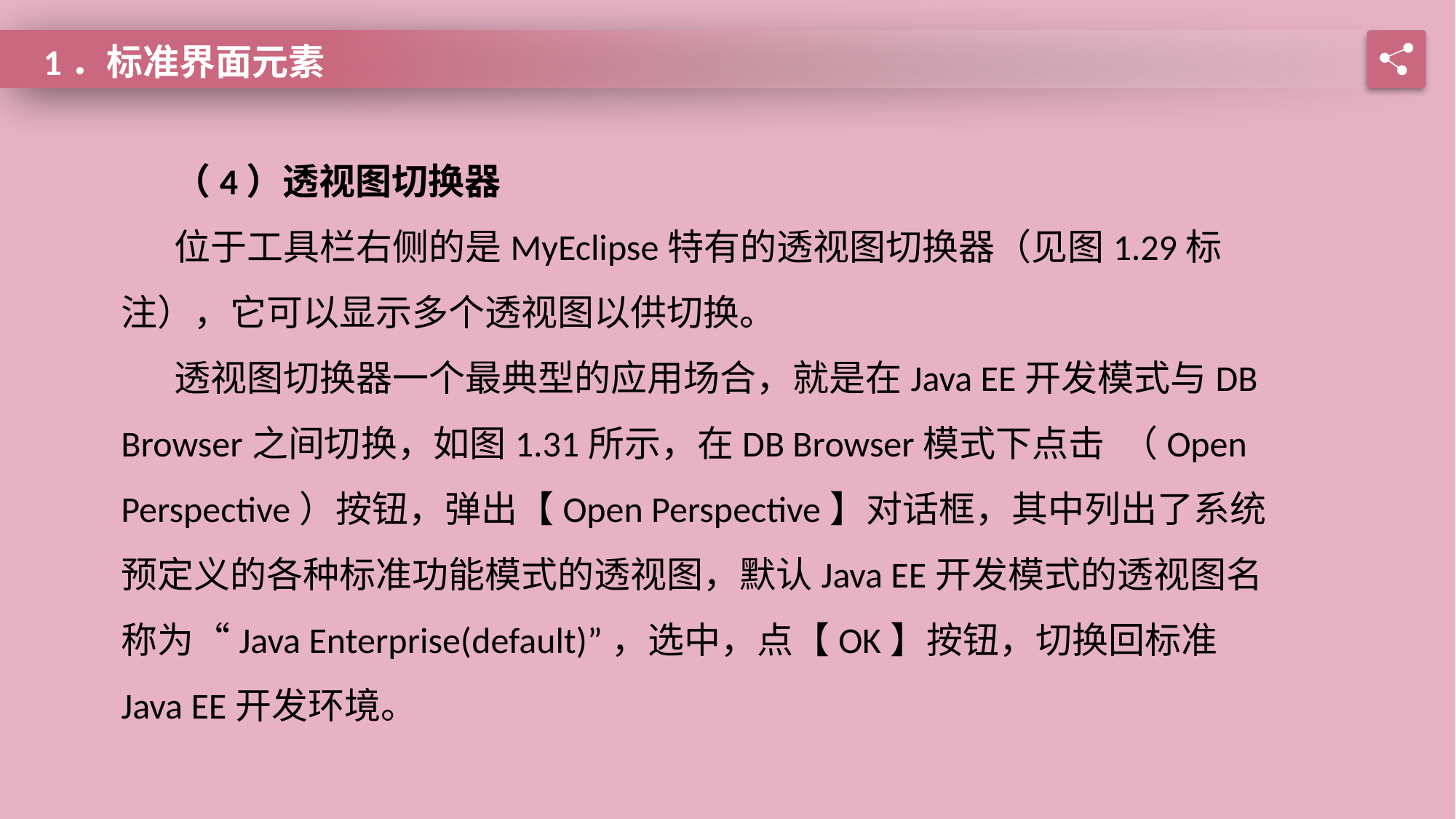

1．标准界面元素
（4）透视图切换器
位于工具栏右侧的是MyEclipse特有的透视图切换器（见图1.29标注），它可以显示多个透视图以供切换。
透视图切换器一个最典型的应用场合，就是在Java EE开发模式与DB Browser之间切换，如图1.31所示，在DB Browser模式下点击  （Open Perspective）按钮，弹出【Open Perspective】对话框，其中列出了系统预定义的各种标准功能模式的透视图，默认Java EE开发模式的透视图名称为“Java Enterprise(default)”，选中，点【OK】按钮，切换回标准Java EE开发环境。